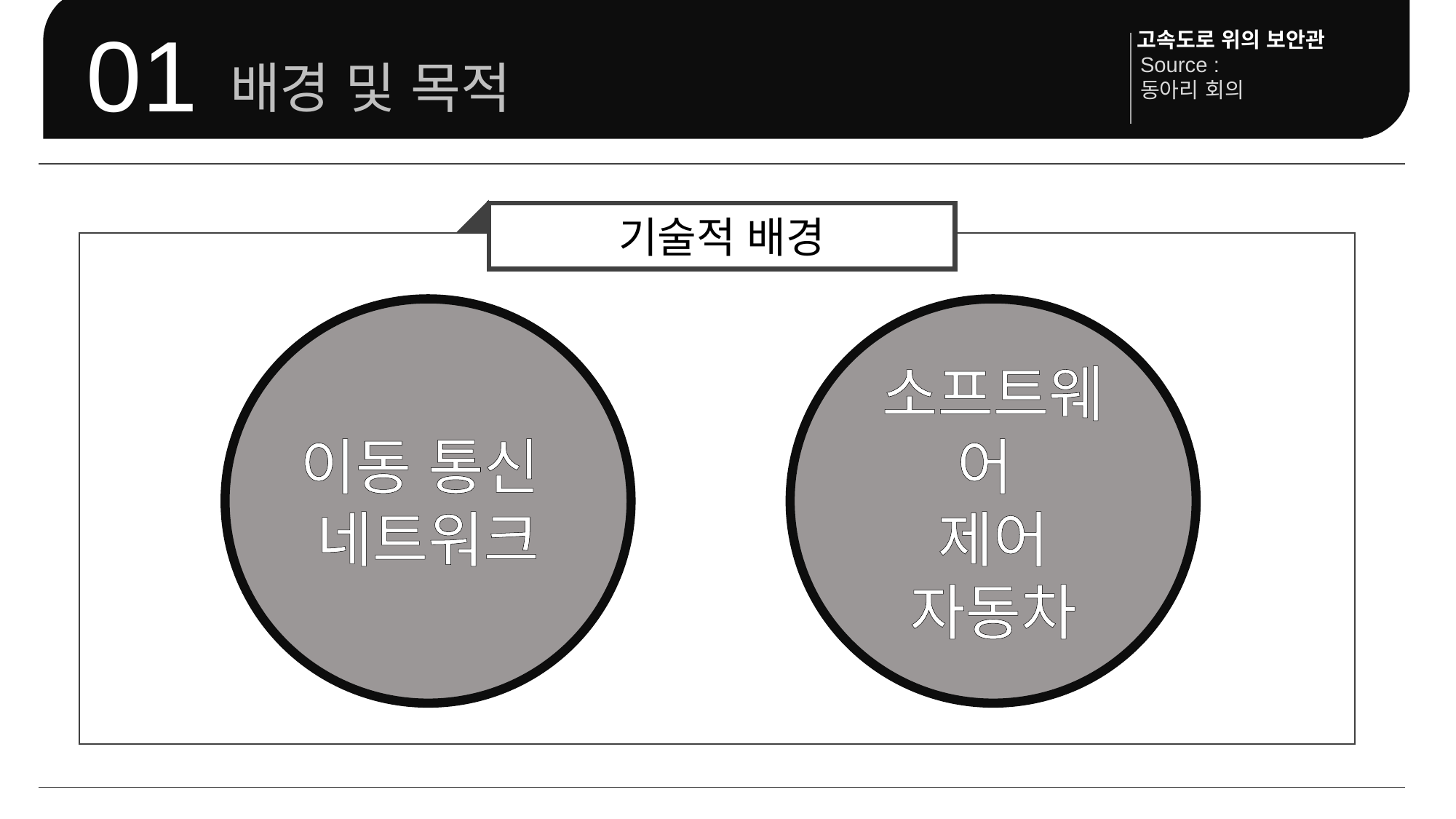

고속도로 위의 보안관
Source :
동아리 회의
배경 및 목적
01

기술적 배경

소프트웨어
제어 자동차
이동 통신
네트워크